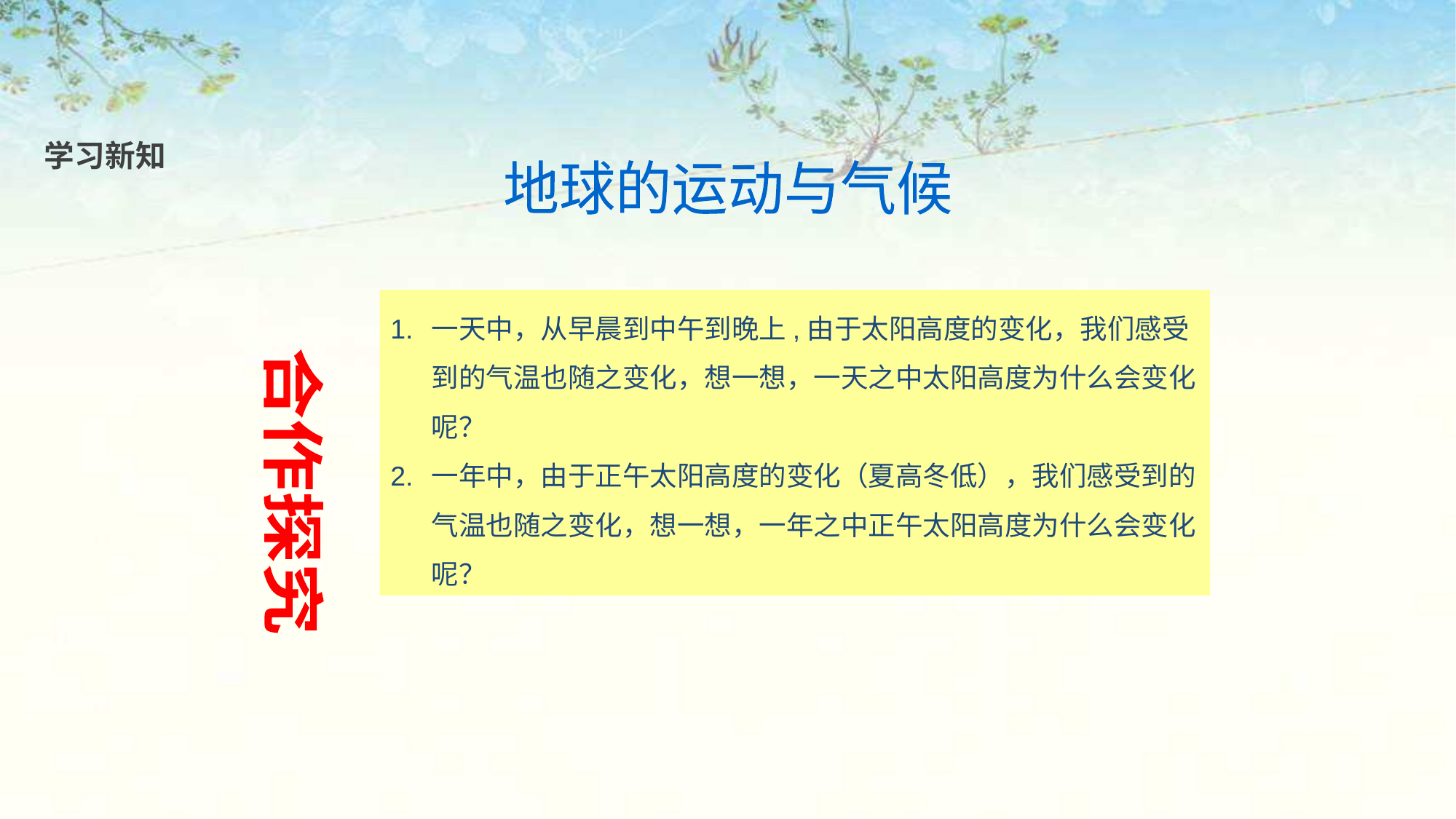

学习新知
地球的运动与气候
一天中，从早晨到中午到晚上,由于太阳高度的变化，我们感受到的气温也随之变化，想一想，一天之中太阳高度为什么会变化呢？
一年中，由于正午太阳高度的变化（夏高冬低），我们感受到的气温也随之变化，想一想，一年之中正午太阳高度为什么会变化呢？
合作探究